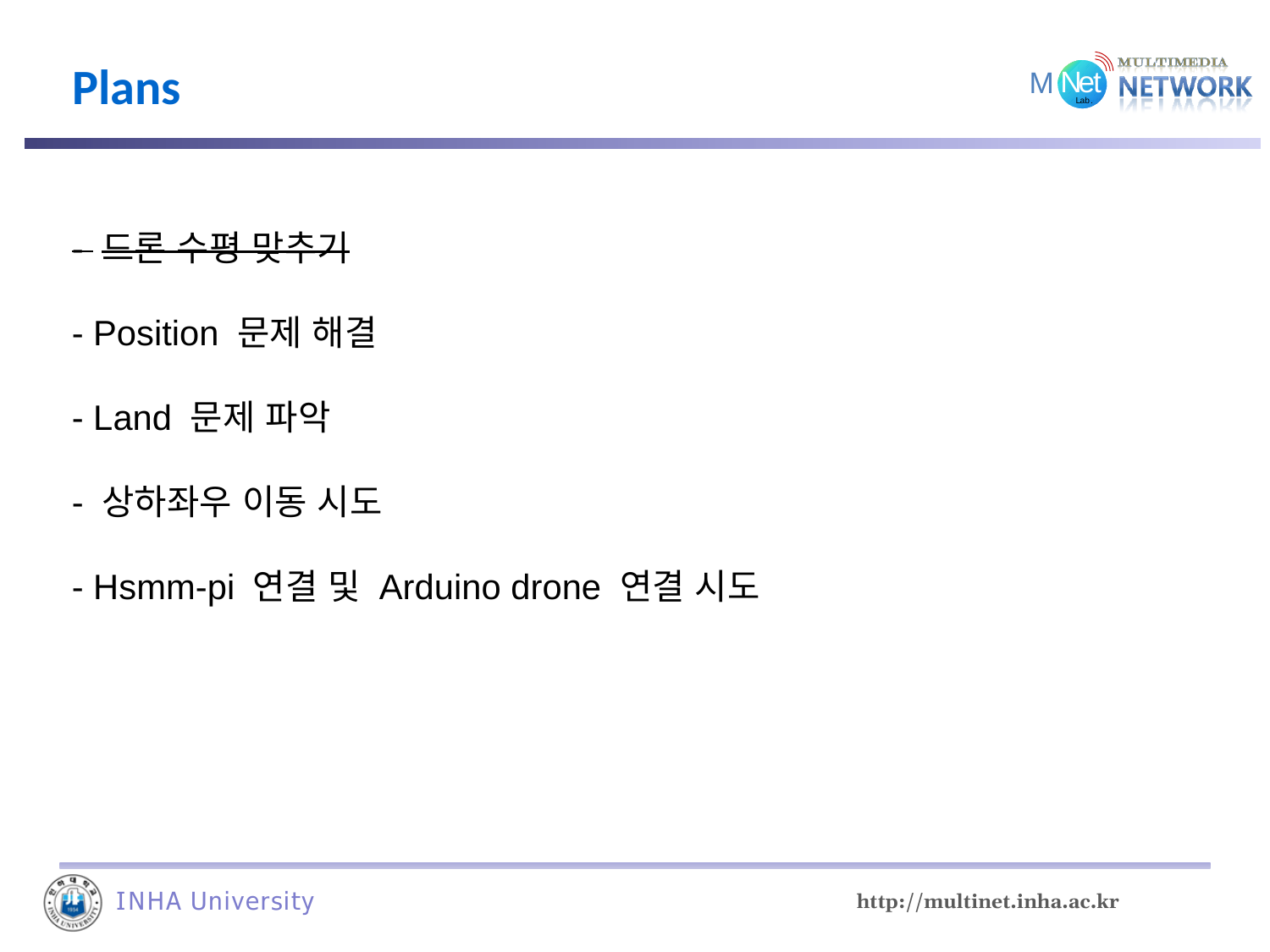

# Plans
- 드론 수평 맞추기
- Position 문제 해결

- Land 문제 파악
- 상하좌우 이동 시도
- Hsmm-pi 연결 및 Arduino drone 연결 시도